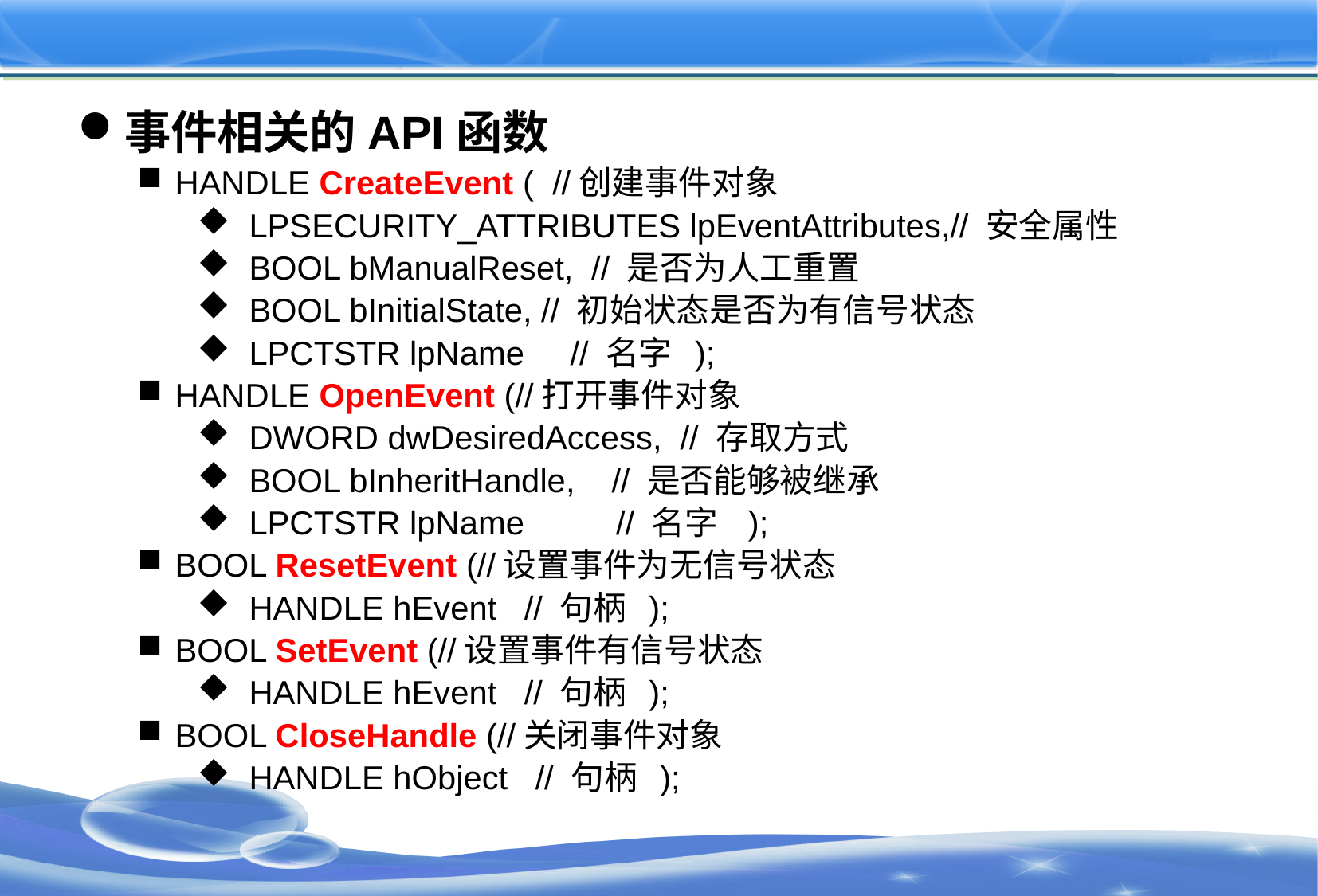

#
事件相关的API函数
HANDLE CreateEvent (  //创建事件对象
  LPSECURITY_ATTRIBUTES lpEventAttributes,// 安全属性
  BOOL bManualReset,  // 是否为人工重置
  BOOL bInitialState, // 初始状态是否为有信号状态
  LPCTSTR lpName     // 名字  );
HANDLE OpenEvent (//打开事件对象
  DWORD dwDesiredAccess,  // 存取方式
  BOOL bInheritHandle,    // 是否能够被继承
  LPCTSTR lpName          // 名字   );
BOOL ResetEvent (//设置事件为无信号状态
  HANDLE hEvent   // 句柄  );
BOOL SetEvent (//设置事件有信号状态
  HANDLE hEvent   // 句柄  );
BOOL CloseHandle (//关闭事件对象
  HANDLE hObject   // 句柄  );